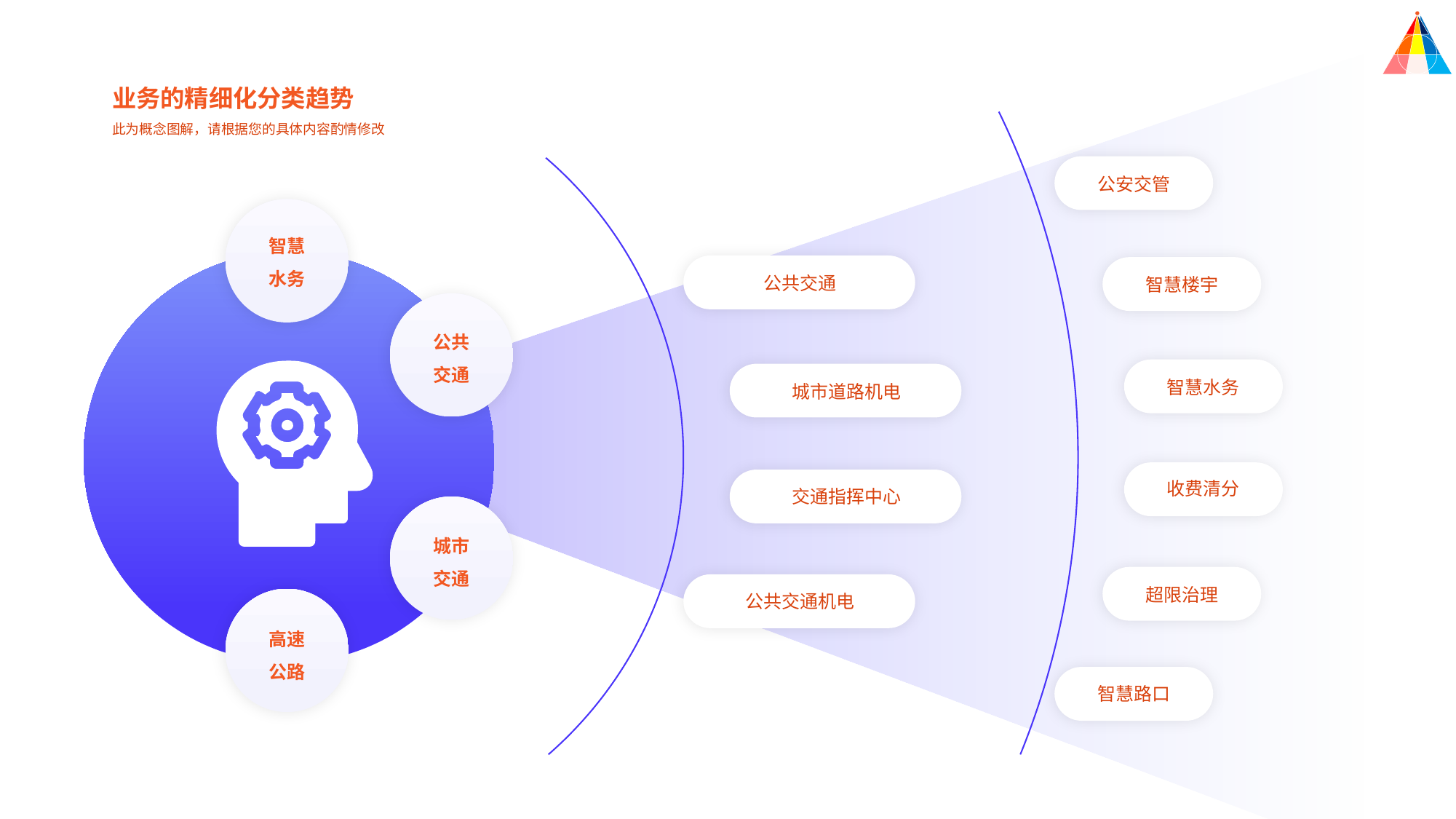

业务的精细化分类趋势
此为概念图解，请根据您的具体内容酌情修改

公安交管

智慧
水务

公共交通
智慧楼宇

公共
交通

智慧水务
城市道路机电

收费清分
交通指挥中心

城市
交通

超限治理
公共交通机电

高速
公路

智慧路口